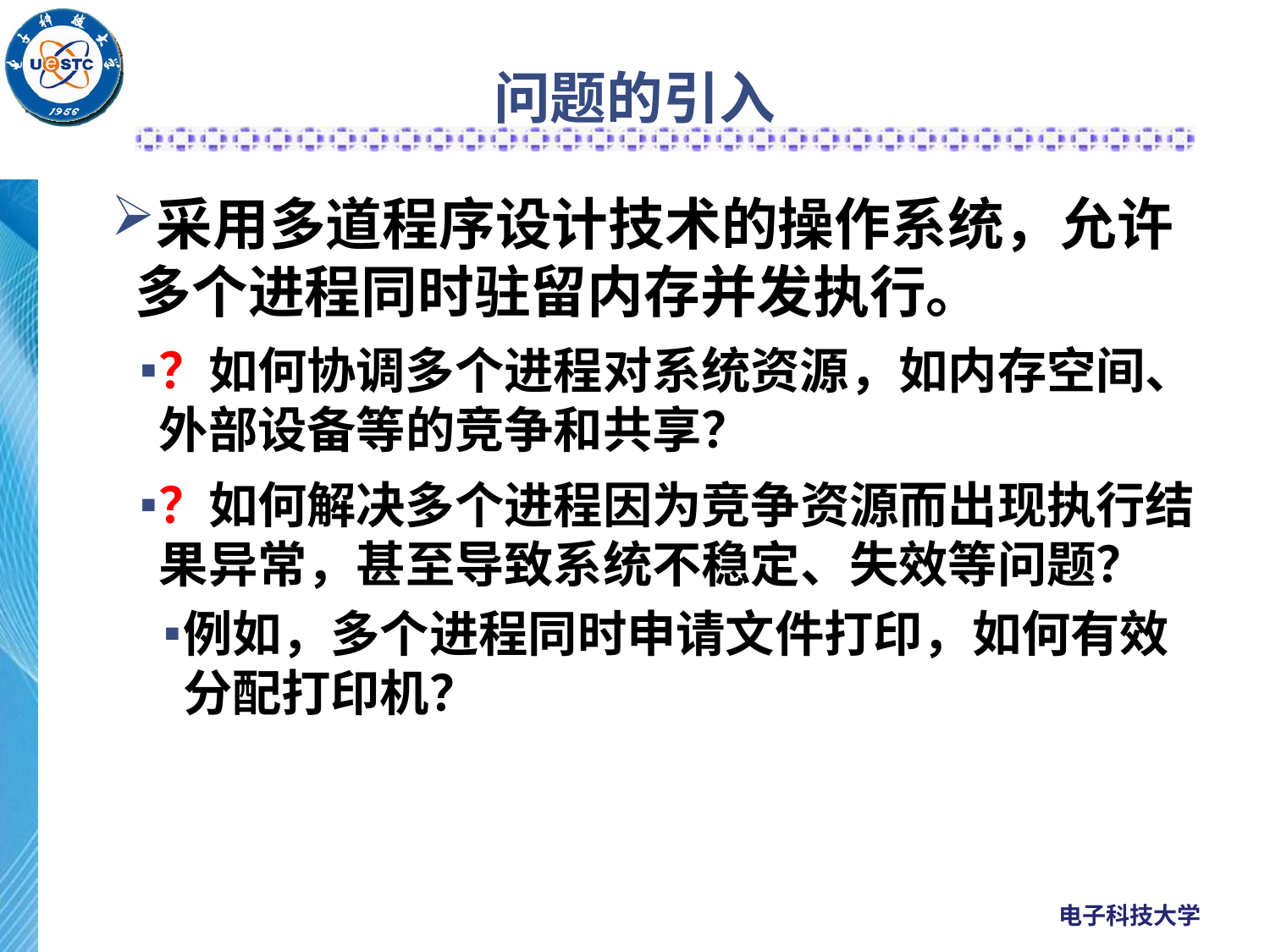

# 问题的引入
采用多道程序设计技术的操作系统，允许多个进程同时驻留内存并发执行。
？如何协调多个进程对系统资源，如内存空间、外部设备等的竞争和共享？
？如何解决多个进程因为竞争资源而出现执行结果异常，甚至导致系统不稳定、失效等问题？
例如，多个进程同时申请文件打印，如何有效分配打印机？